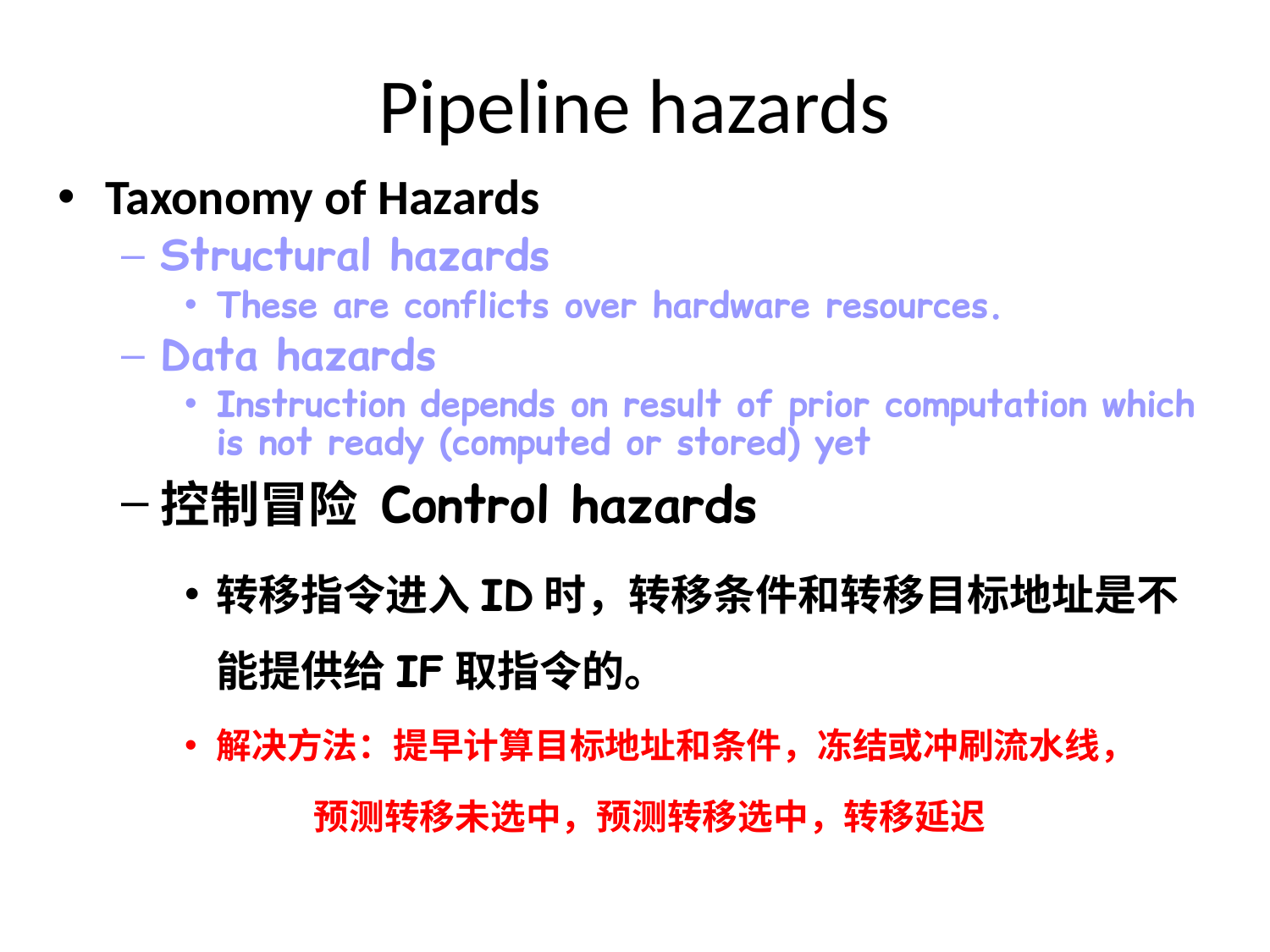

# Pipeline hazards
Taxonomy of Hazards
Structural hazards
These are conflicts over hardware resources.
Data hazards
Instruction depends on result of prior computation which is not ready (computed or stored) yet
控制冒险 Control hazards
转移指令进入ID时，转移条件和转移目标地址是不能提供给IF取指令的。
解决方法：提早计算目标地址和条件，冻结或冲刷流水线，
               预测转移未选中，预测转移选中，转移延迟
178